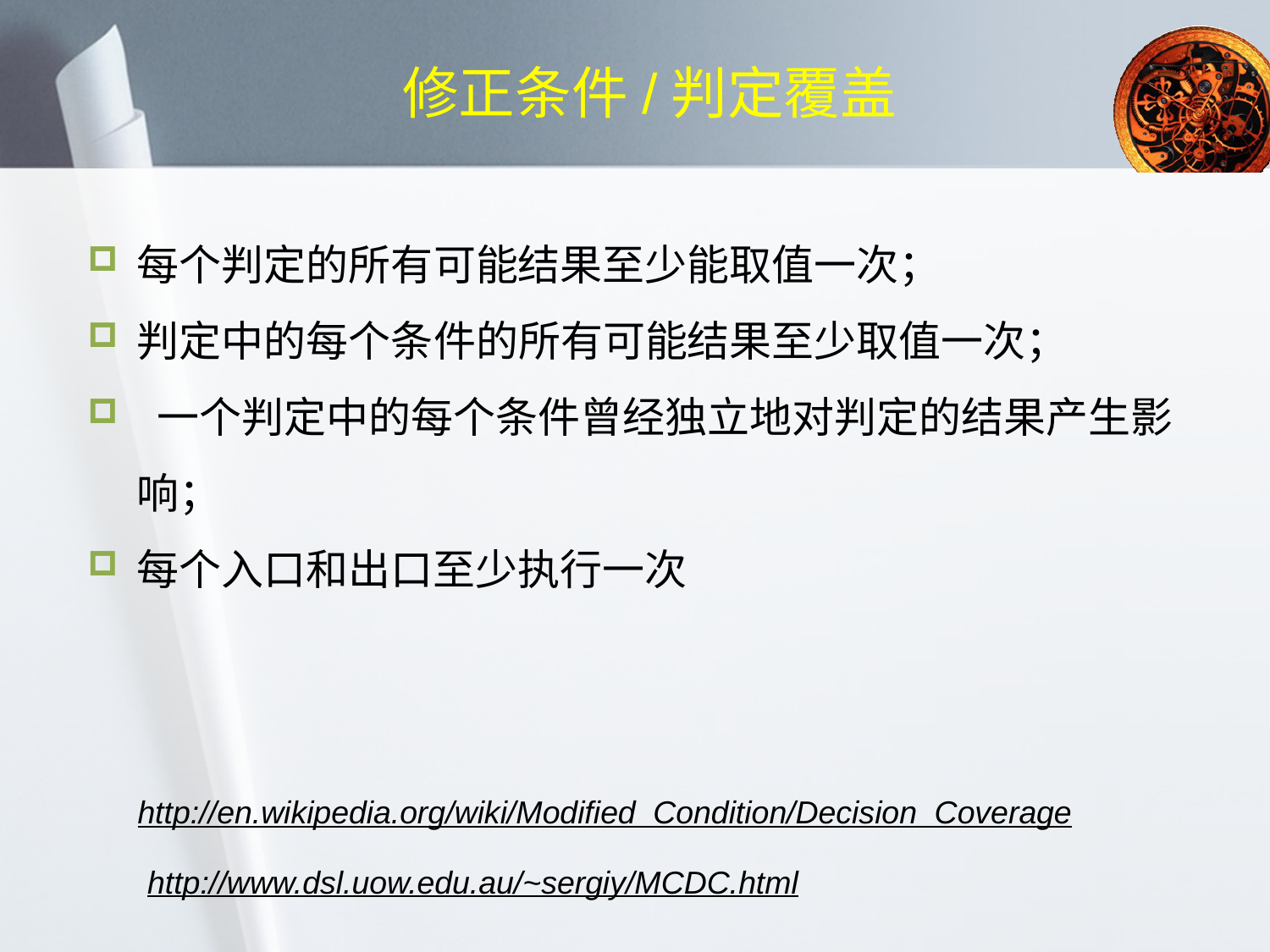

# 修正条件/判定覆盖
每个判定的所有可能结果至少能取值一次；
判定中的每个条件的所有可能结果至少取值一次；
 一个判定中的每个条件曾经独立地对判定的结果产生影响；
每个入口和出口至少执行一次
http://en.wikipedia.org/wiki/Modified_Condition/Decision_Coverage
http://www.dsl.uow.edu.au/~sergiy/MCDC.html